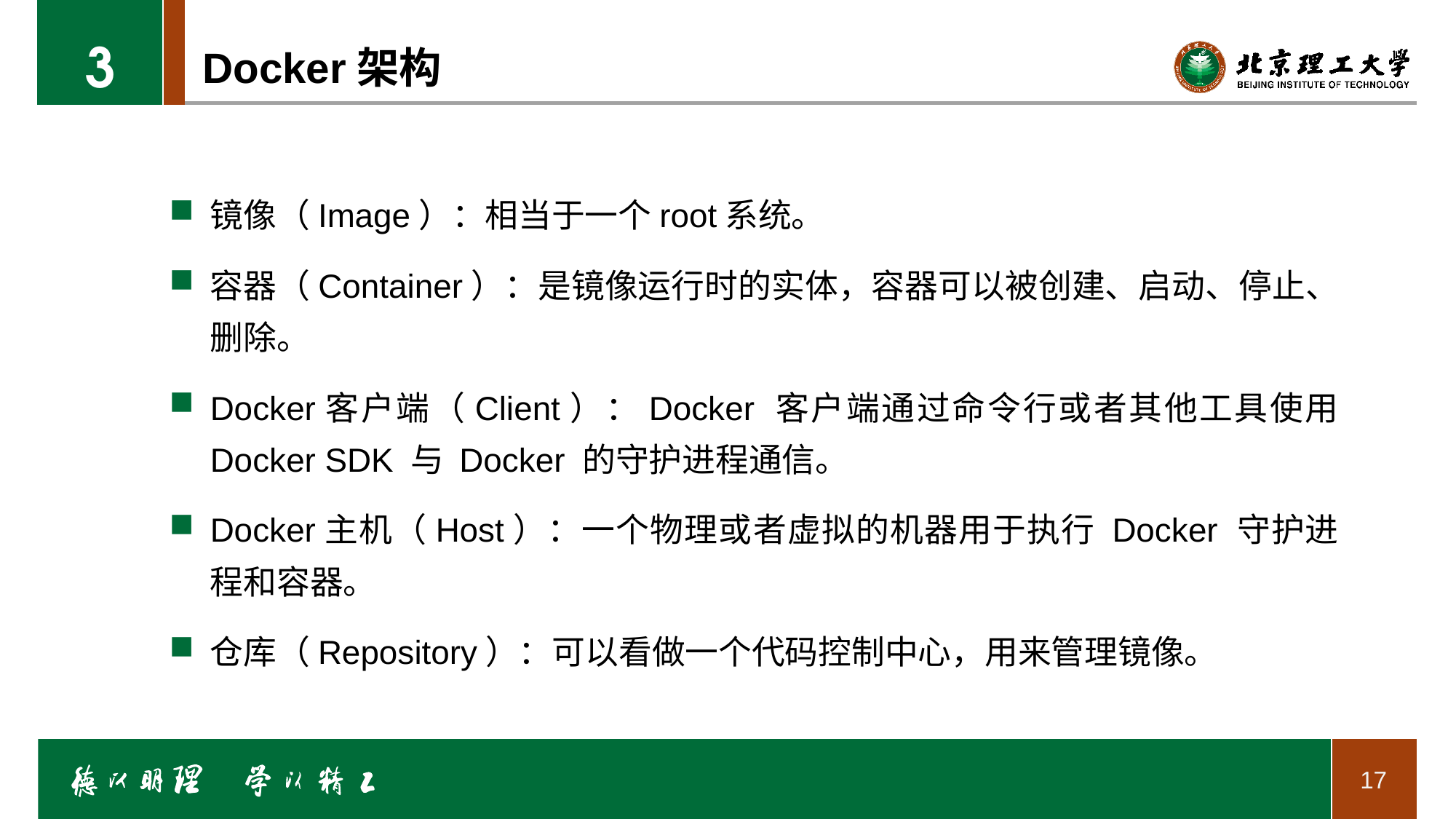

3
# Docker架构
镜像（Image）：相当于一个root系统。
容器（Container）：是镜像运行时的实体，容器可以被创建、启动、停止、删除。
Docker客户端（Client）：Docker 客户端通过命令行或者其他工具使用 Docker SDK 与 Docker 的守护进程通信。
Docker主机（Host）：一个物理或者虚拟的机器用于执行 Docker 守护进程和容器。
仓库（Repository）：可以看做一个代码控制中心，用来管理镜像。